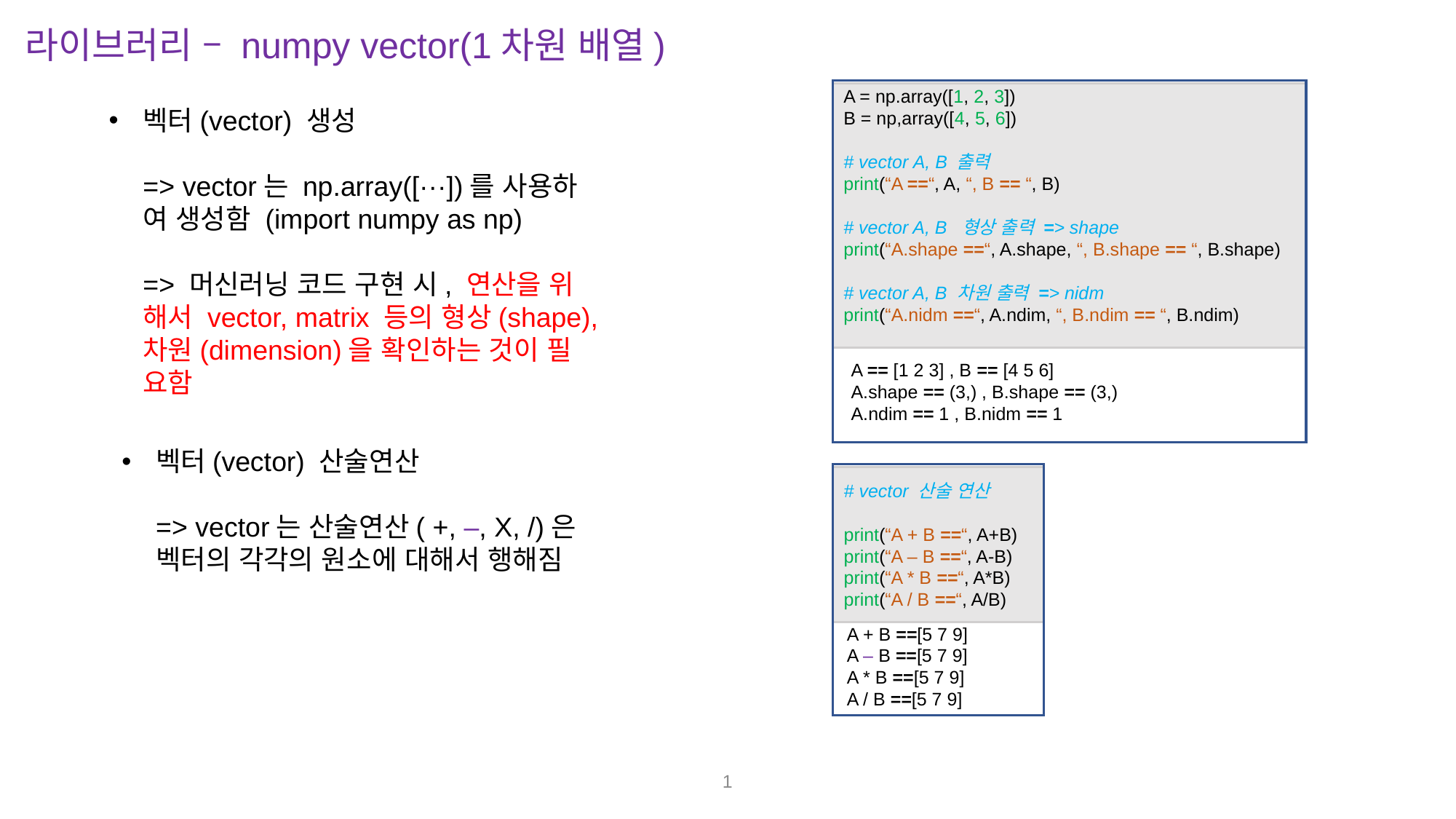

라이브러리 – numpy vector(1차원 배열)

A = np.array([1, 2, 3])
B = np,array([4, 5, 6])

# vector A, B 출력
print(“A ==“, A, “, B == “, B)

# vector A, B  형상 출력 => shape
print(“A.shape ==“, A.shape, “, B.shape == “, B.shape)

# vector A, B 차원 출력 => nidm
print(“A.nidm ==“, A.ndim, “, B.ndim == “, B.ndim)

A == [1 2 3] , B == [4 5 6]
A.shape == (3,) , B.shape == (3,)
A.ndim == 1 , B.nidm == 1
벡터(vector) 생성
=> vector는 np.array([···])를 사용하
여 생성함 (import numpy as np)
=> 머신러닝 코드 구현 시, 연산을 위
해서 vector, matrix 등의 형상(shape),
차원(dimension)을 확인하는 것이 필
요함

벡터(vector) 산술연산
=> vector는 산술연산( +, –, X, /)은
벡터의 각각의 원소에 대해서 행해짐

# vector 산술 연산

print(“A + B ==“, A+B)
print(“A – B ==“, A-B)
print(“A * B ==“, A*B)
print(“A / B ==“, A/B)
A + B ==[5 7 9]
A – B ==[5 7 9]
A * B ==[5 7 9]
A / B ==[5 7 9]
1